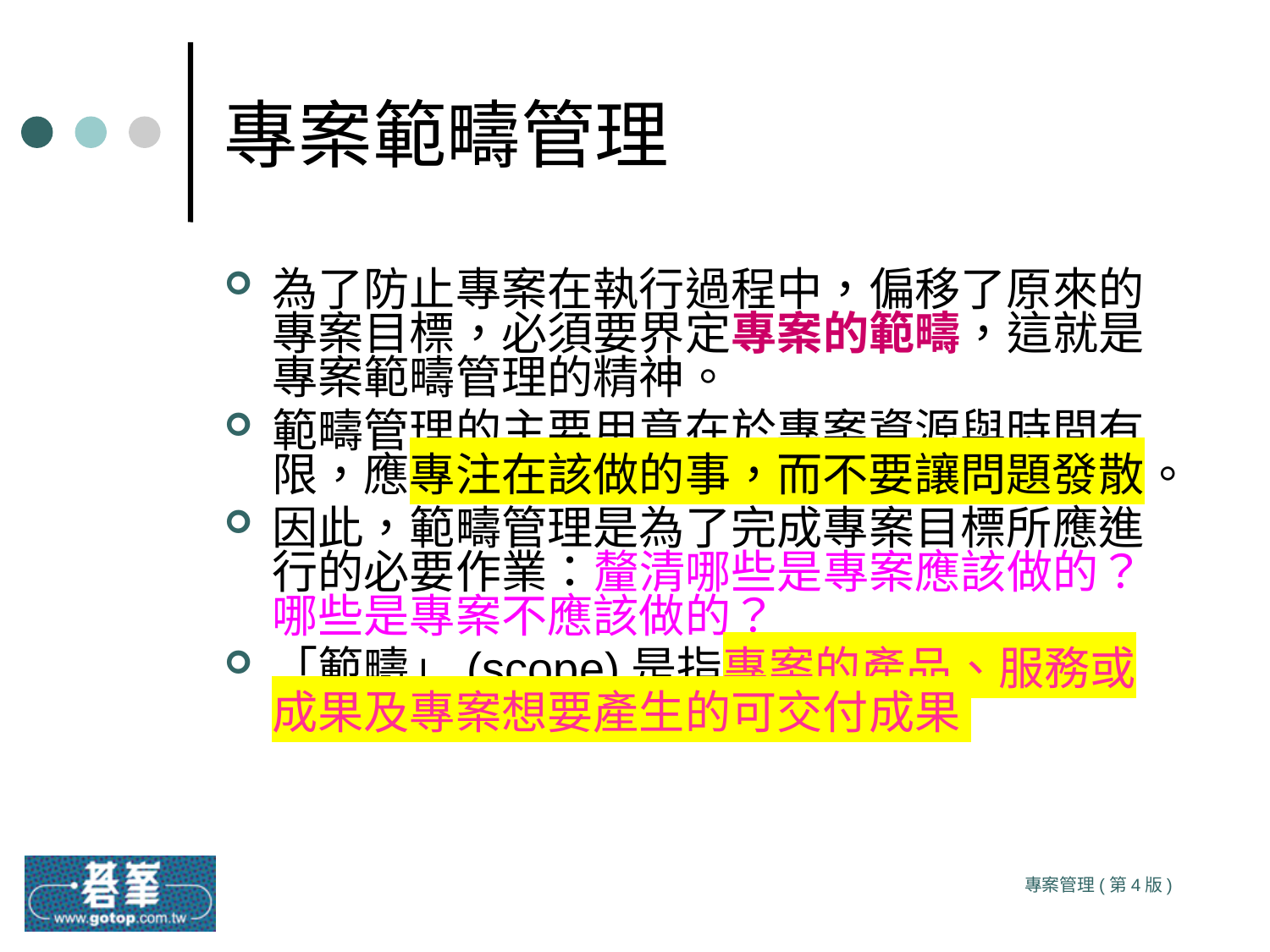

# 專案範疇管理
為了防止專案在執行過程中，偏移了原來的專案目標，必須要界定專案的範疇，這就是專案範疇管理的精神。
範疇管理的主要用意在於專案資源與時間有限，應專注在該做的事，而不要讓問題發散。
因此，範疇管理是為了完成專案目標所應進行的必要作業：釐清哪些是專案應該做的？哪些是專案不應該做的？
「範疇」(scope)是指專案的產品、服務或成果及專案想要產生的可交付成果
專案管理(第4版)